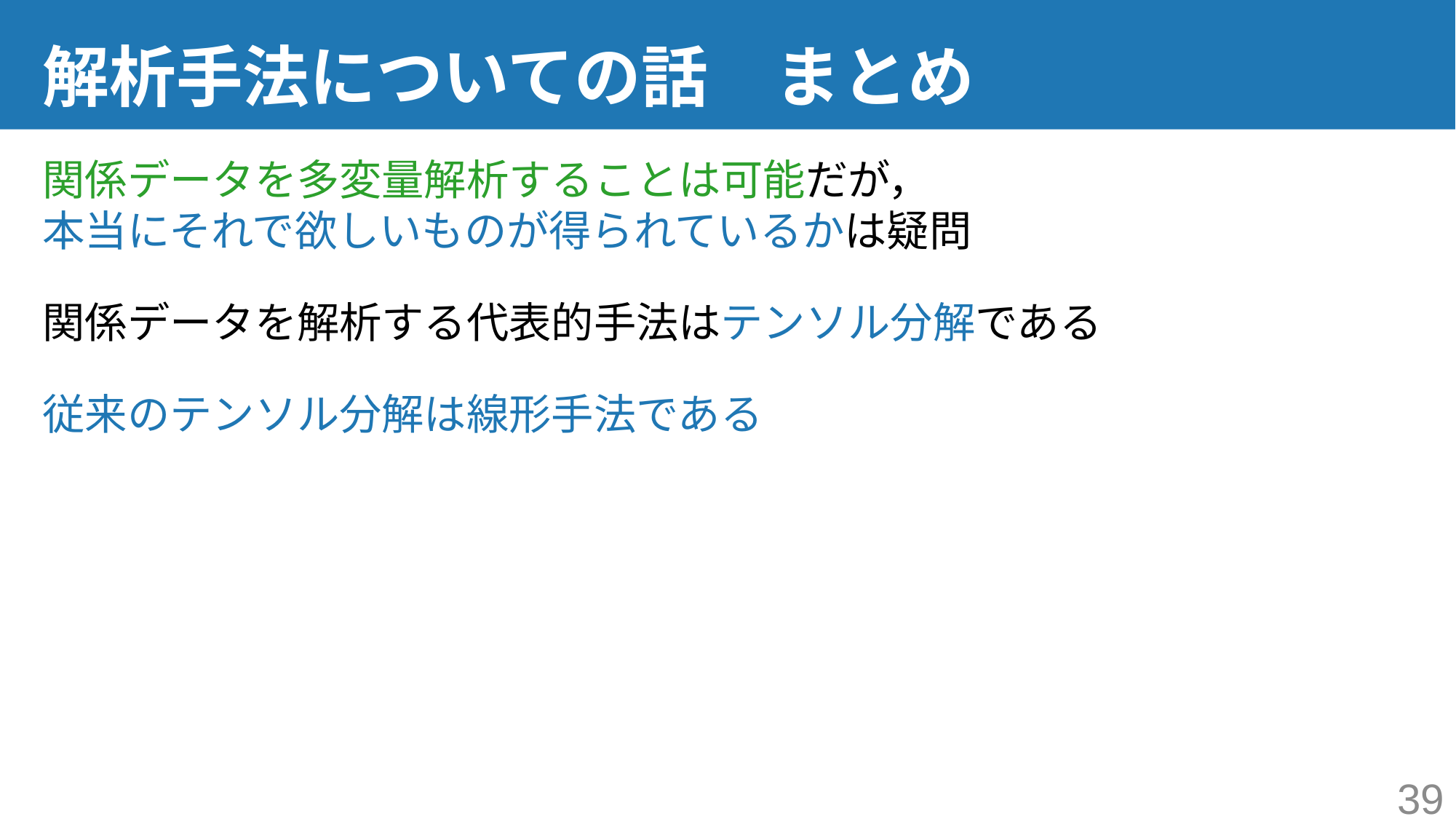

# 解析手法についての話　まとめ
関係データを多変量解析することは可能だが，
本当にそれで欲しいものが得られているかは疑問
関係データを解析する代表的手法はテンソル分解である
従来のテンソル分解は線形手法である
39